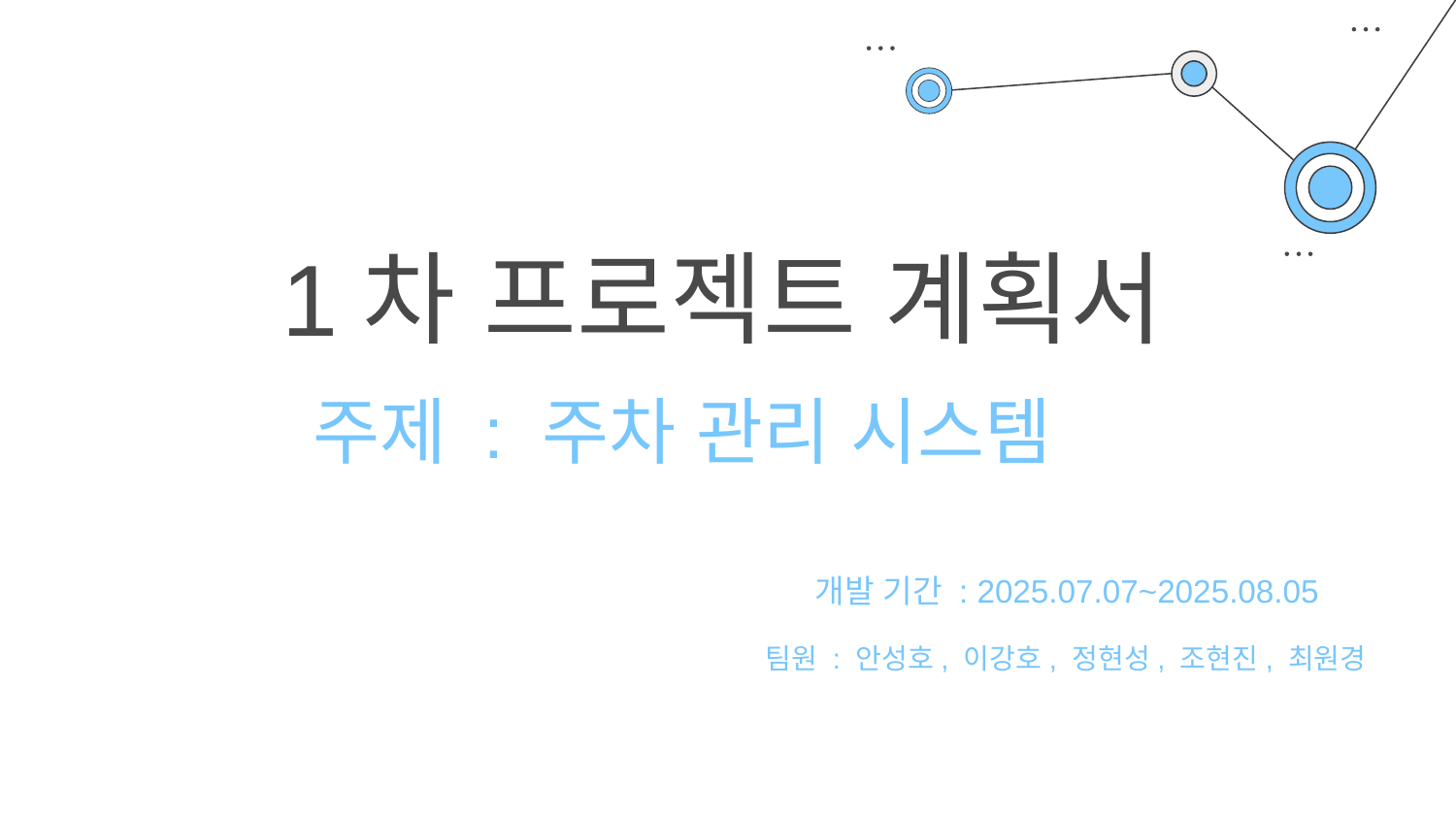

# 1차 프로젝트 계획서
주제 : 주차 관리 시스템

개발 기간 : 2025.07.07~2025.08.05

팀원 : 안성호, 이강호, 정현성, 조현진, 최원경